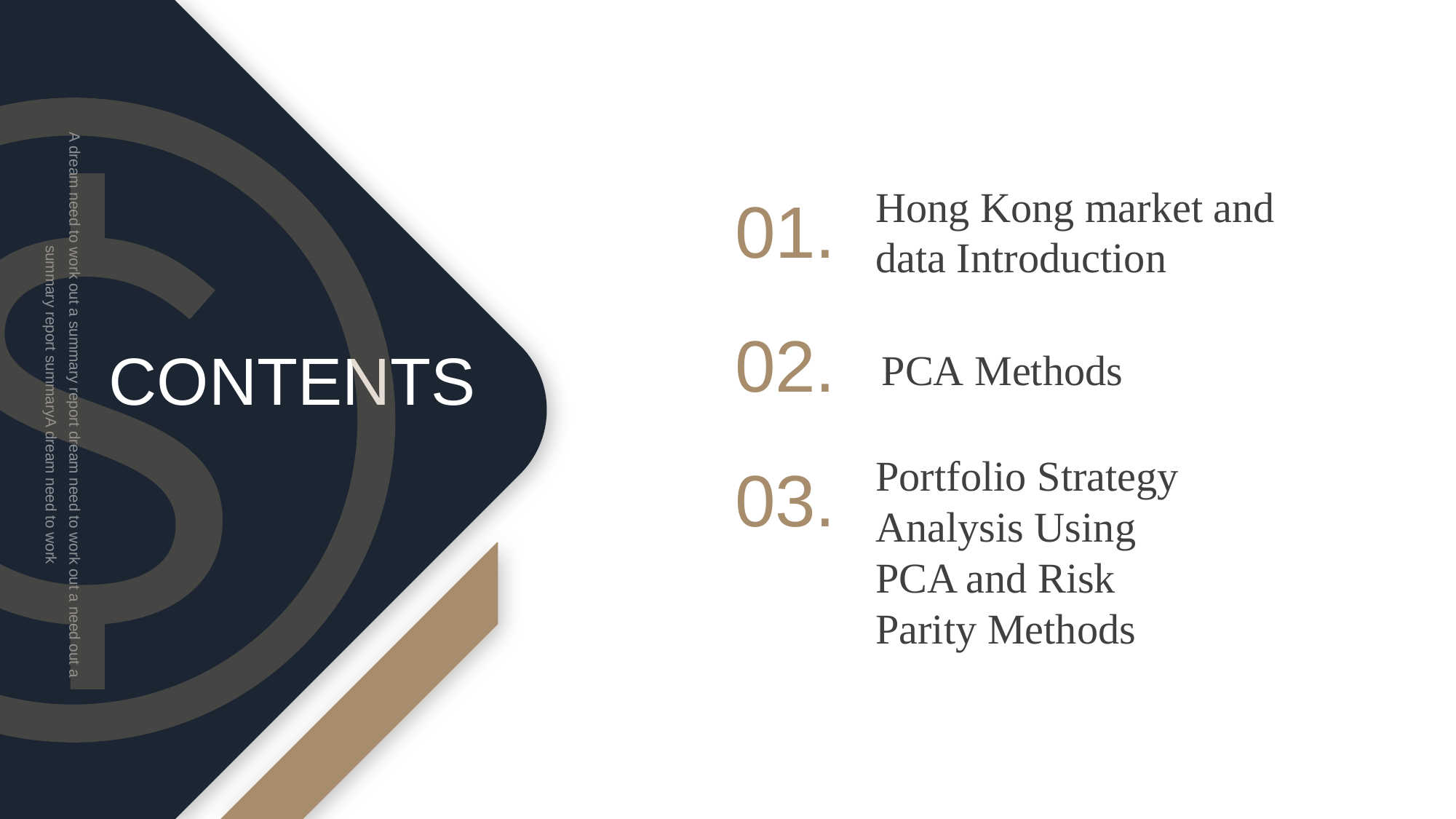

行业PPT模板http://www.1ppt.com/hangye/

＄

Hong Kong market and data Introduction
01.
PCA Methods
02.
CONTENTS
A dream need to work out a summary report dream need to work out a need out a summary report summaryA dream need to work
Portfolio Strategy Analysis Using PCA and Risk Parity Methods
03.